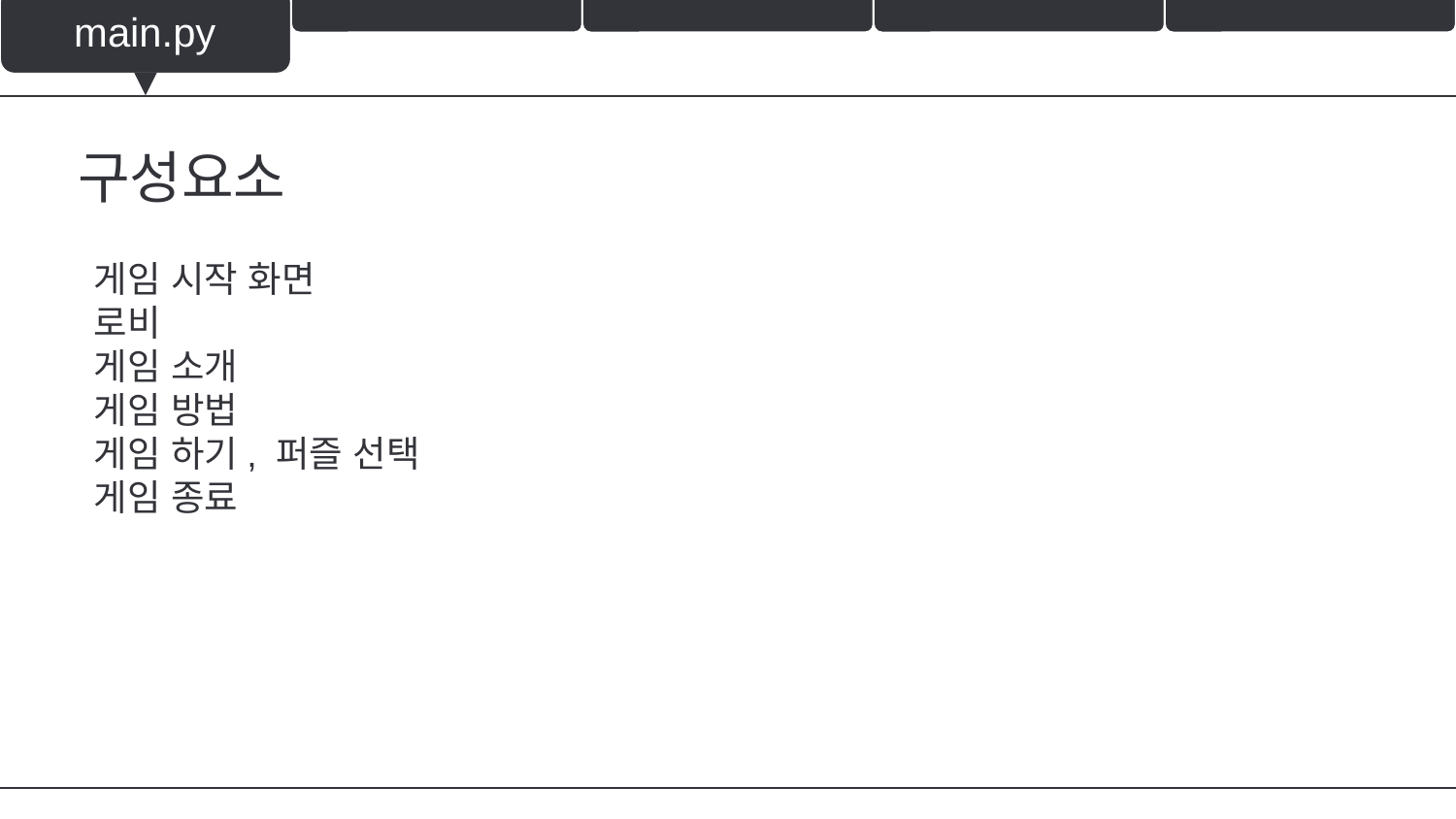

main.py
구성요소
게임 시작 화면
로비
게임 소개
게임 방법
게임 하기, 퍼즐 선택
게임 종료